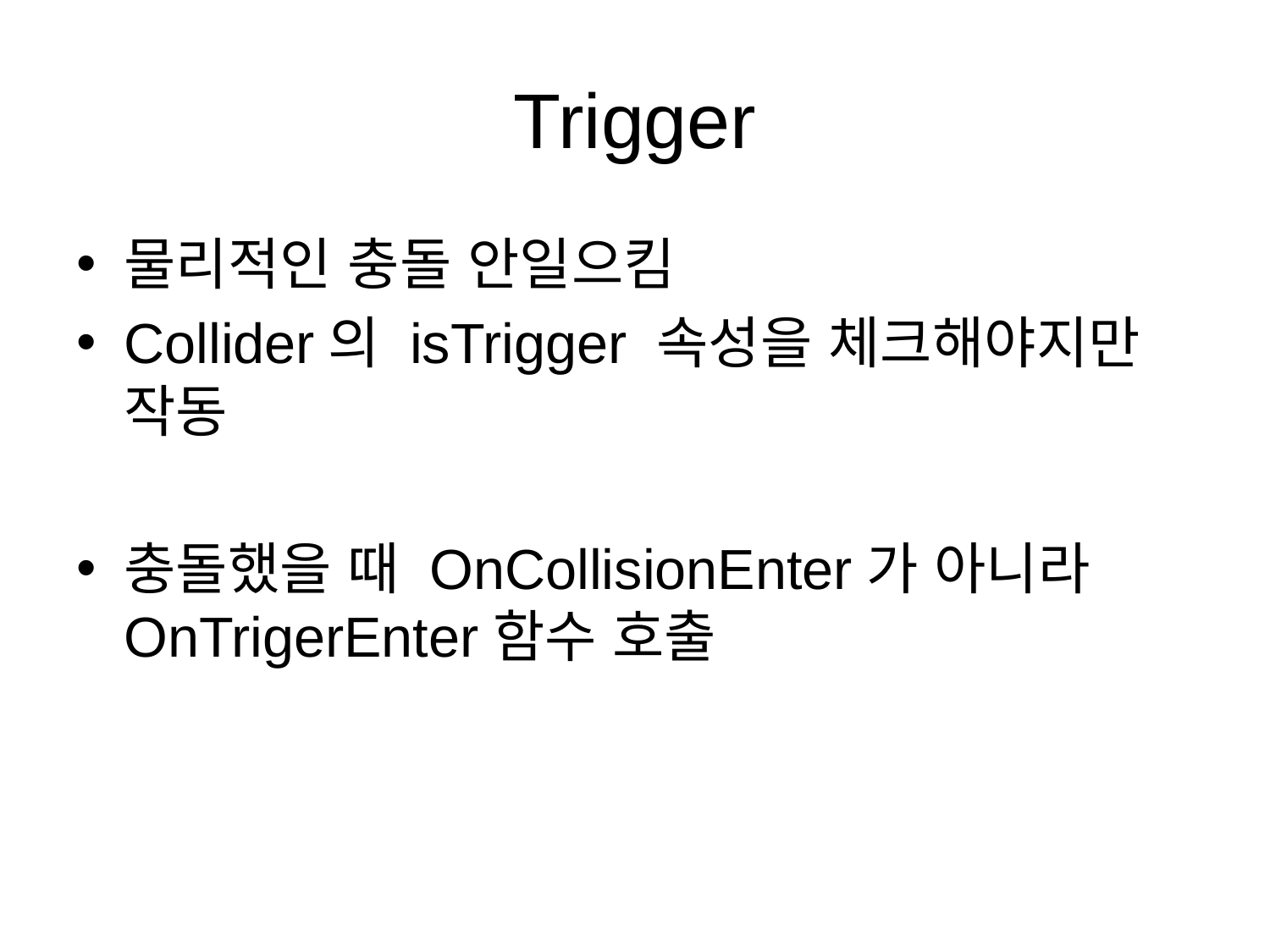

# Trigger
물리적인 충돌 안일으킴
Collider의 isTrigger 속성을 체크해야지만 작동

충돌했을 때 OnCollisionEnter가 아니라OnTrigerEnter함수 호출